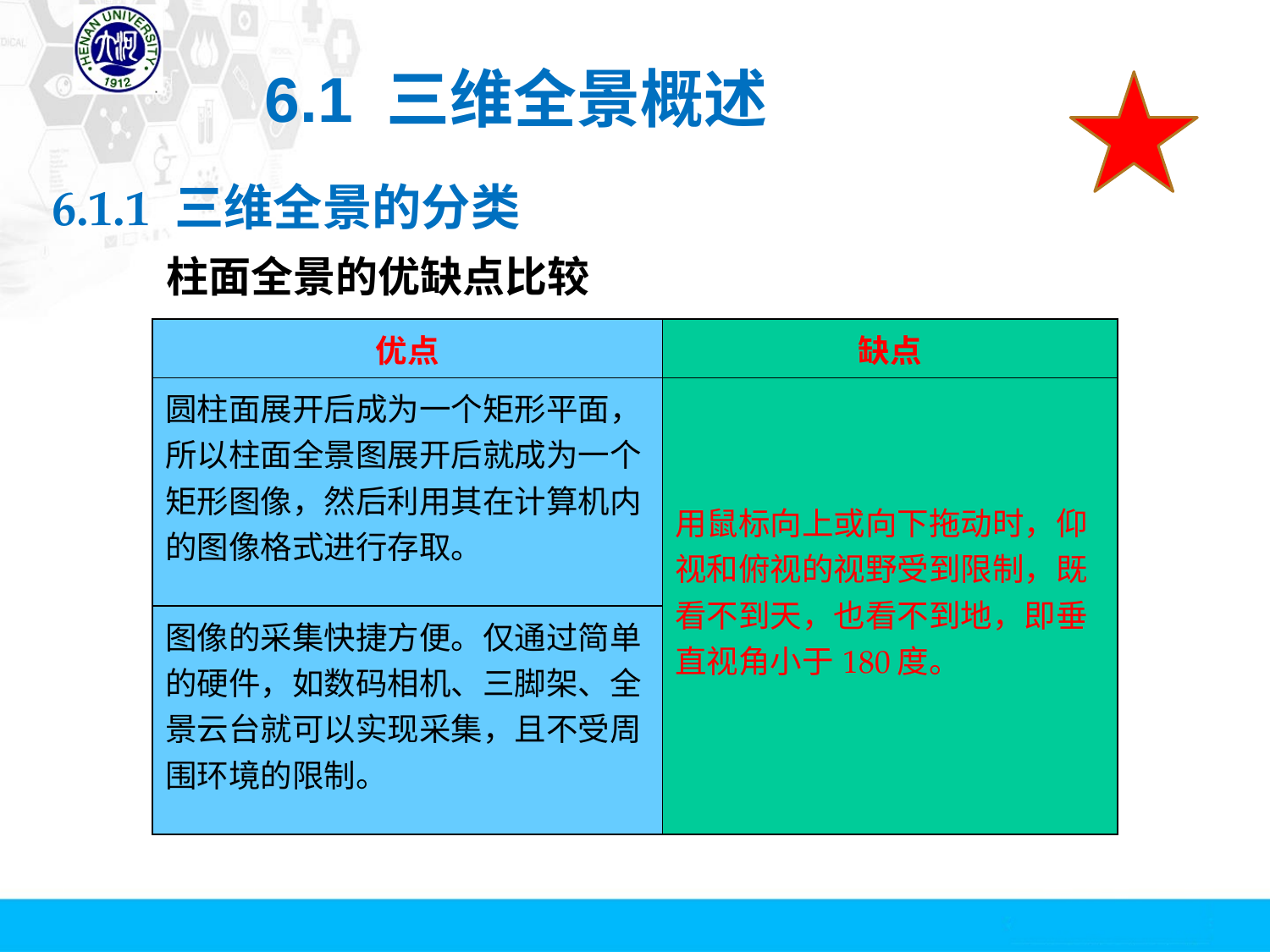

# 6.1 三维全景概述

6.1.1 三维全景的分类

柱面全景的优缺点比较
| 优点 | 缺点 |
| --- | --- |
| 圆柱面展开后成为一个矩形平面，所以柱面全景图展开后就成为一个矩形图像，然后利用其在计算机内的图像格式进行存取。 | 用鼠标向上或向下拖动时，仰视和俯视的视野受到限制，既看不到天，也看不到地，即垂直视角小于180度。 |
| 图像的采集快捷方便。仅通过简单的硬件，如数码相机、三脚架、全景云台就可以实现采集，且不受周围环境的限制。 |  |